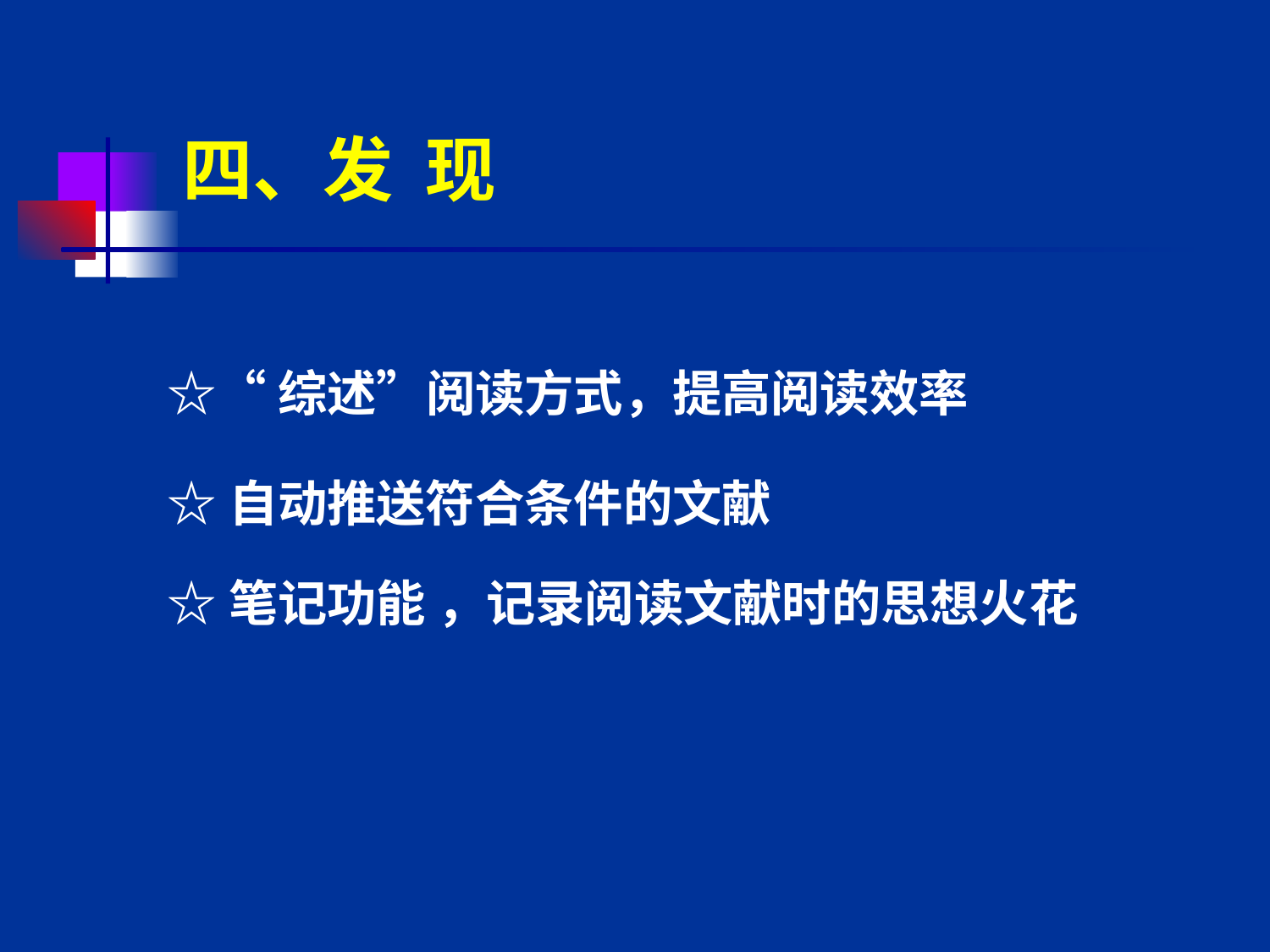

# 四、发  现
☆“综述”阅读方式，提高阅读效率
☆自动推送符合条件的文献
☆笔记功能 ，记录阅读文献时的思想火花